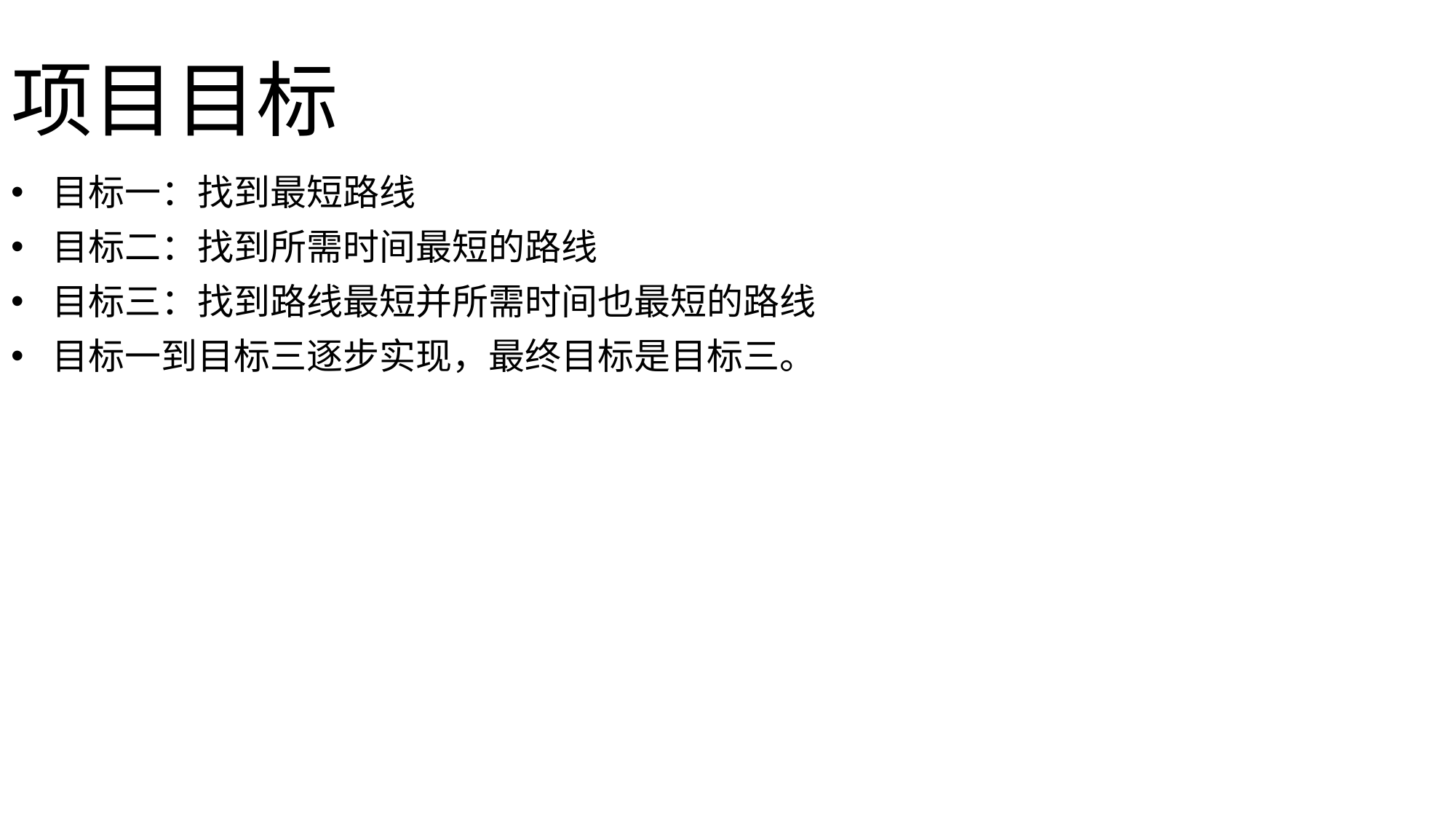

# 项目目标
目标一：找到最短路线
目标二：找到所需时间最短的路线
目标三：找到路线最短并所需时间也最短的路线
目标一到目标三逐步实现，最终目标是目标三。